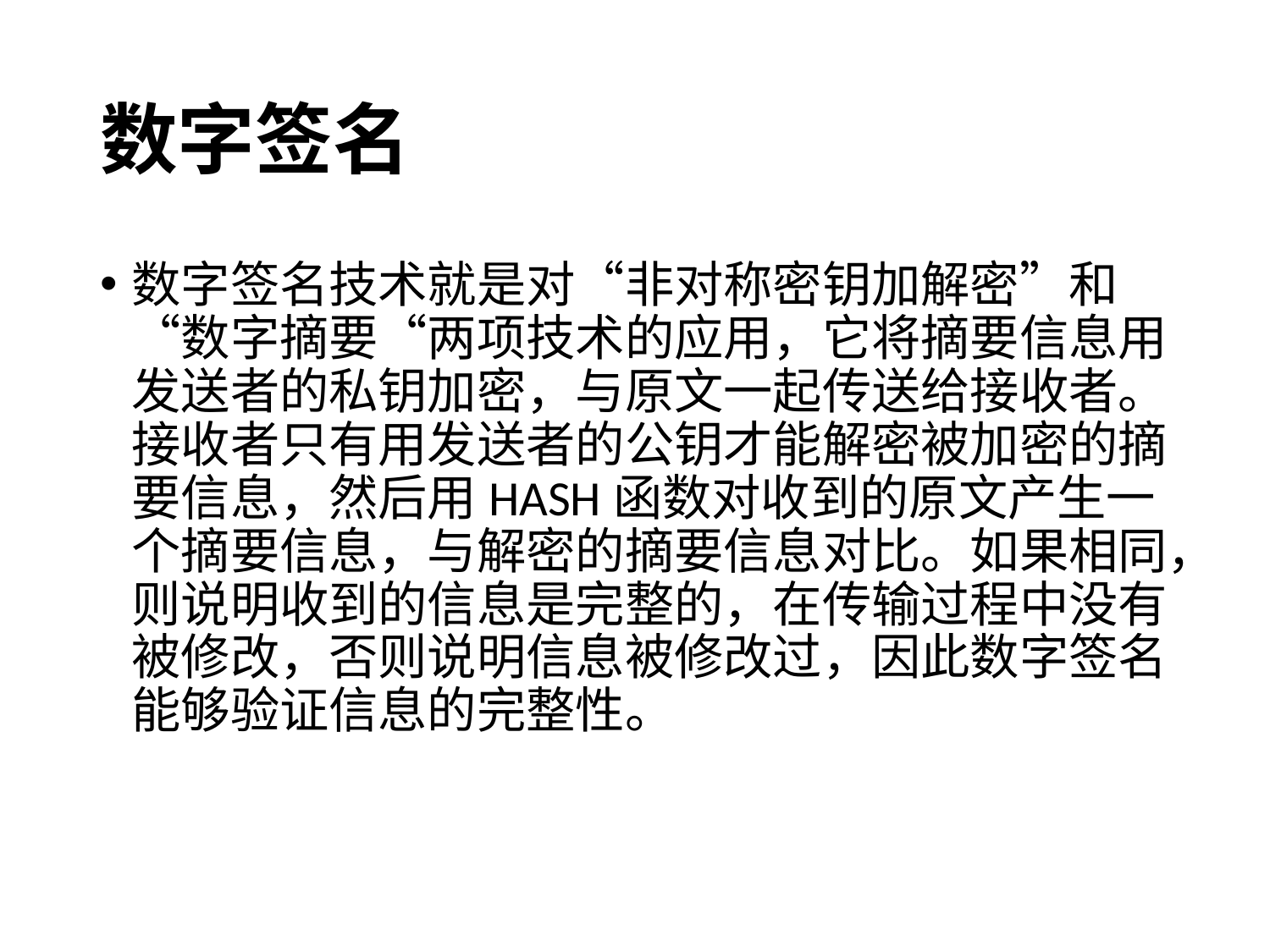

# 数字签名
数字签名技术就是对“非对称密钥加解密”和“数字摘要“两项技术的应用，它将摘要信息用发送者的私钥加密，与原文一起传送给接收者。接收者只有用发送者的公钥才能解密被加密的摘要信息，然后用HASH函数对收到的原文产生一个摘要信息，与解密的摘要信息对比。如果相同，则说明收到的信息是完整的，在传输过程中没有被修改，否则说明信息被修改过，因此数字签名能够验证信息的完整性。